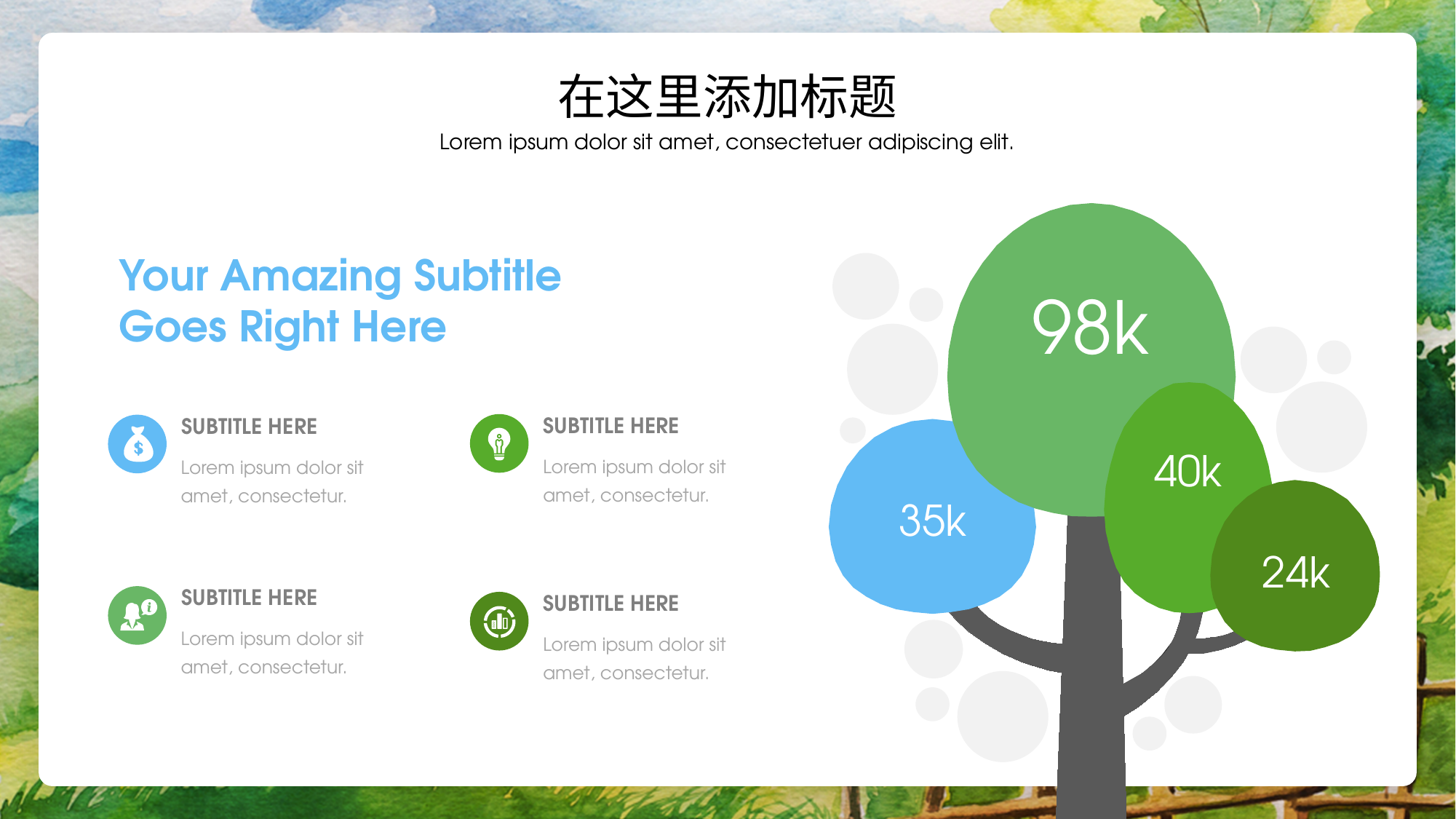

在这里添加标题
Lorem ipsum dolor sit amet, consectetuer adipiscing elit.

Your Amazing Subtitle
Goes Right Here
98k
SUBTITLE HERE
SUBTITLE HERE

40k
Lorem ipsum dolor sit amet, consectetur.
Lorem ipsum dolor sit amet, consectetur.
35k
24k
SUBTITLE HERE
SUBTITLE HERE

Lorem ipsum dolor sit amet, consectetur.
Lorem ipsum dolor sit amet, consectetur.